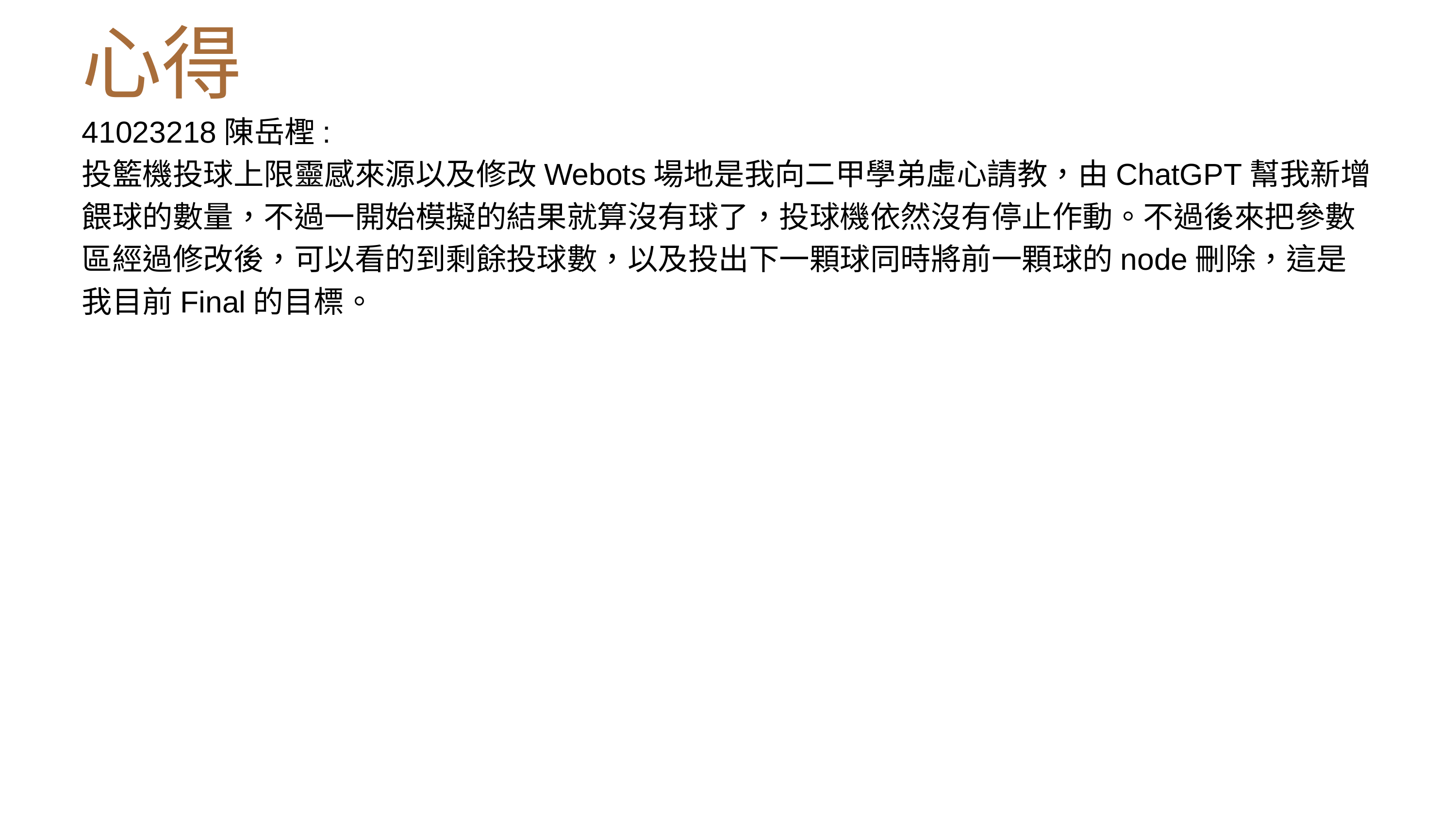

心得
41023218陳岳檉:
投籃機投球上限靈感來源以及修改Webots場地是我向二甲學弟虛心請教，由ChatGPT幫我新增餵球的數量，不過一開始模擬的結果就算沒有球了，投球機依然沒有停止作動。不過後來把參數區經過修改後，可以看的到剩餘投球數，以及投出下一顆球同時將前一顆球的node刪除，這是我目前Final的目標。